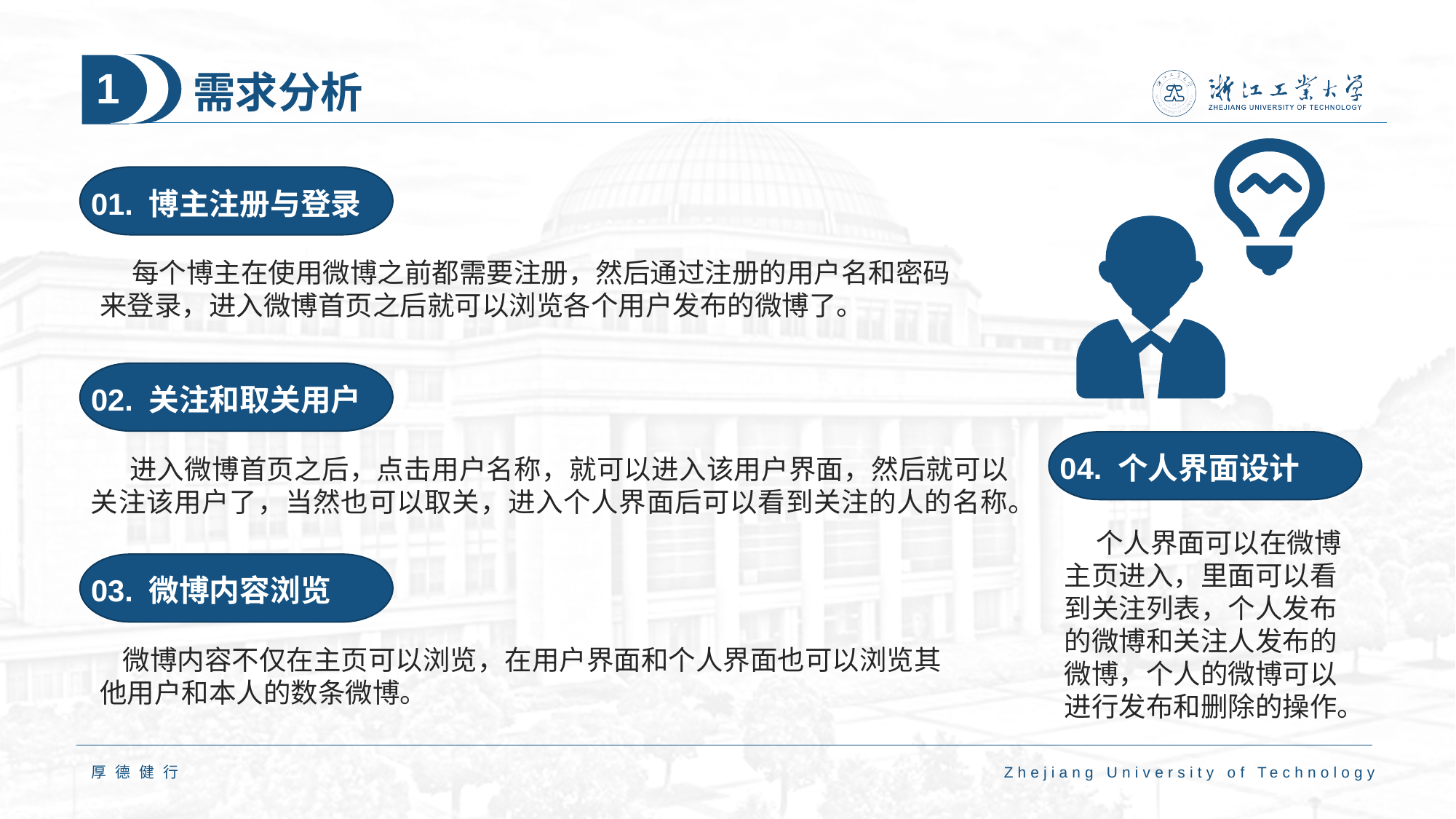

# 需求分析
1
01. 博主注册与登录

每个博主在使用微博之前都需要注册，然后通过注册的用户名和密码来登录，进入微博首页之后就可以浏览各个用户发布的微博了。

02. 关注和取关用户

04. 个人界面设计

03. 输入内容
     进入微博首页之后，点击用户名称，就可以进入该用户界面，然后就可以关注该用户了，当然也可以取关，进入个人界面后可以看到关注的人的名称。

03. 微博内容浏览

个人界面可以在微博主页进入，里面可以看到关注列表，个人发布的微博和关注人发布的微博，个人的微博可以进行发布和删除的操作。

微博内容不仅在主页可以浏览，在用户界面和个人界面也可以浏览其他用户和本人的数条微博。

厚德健行
Zhejiang University of Technology